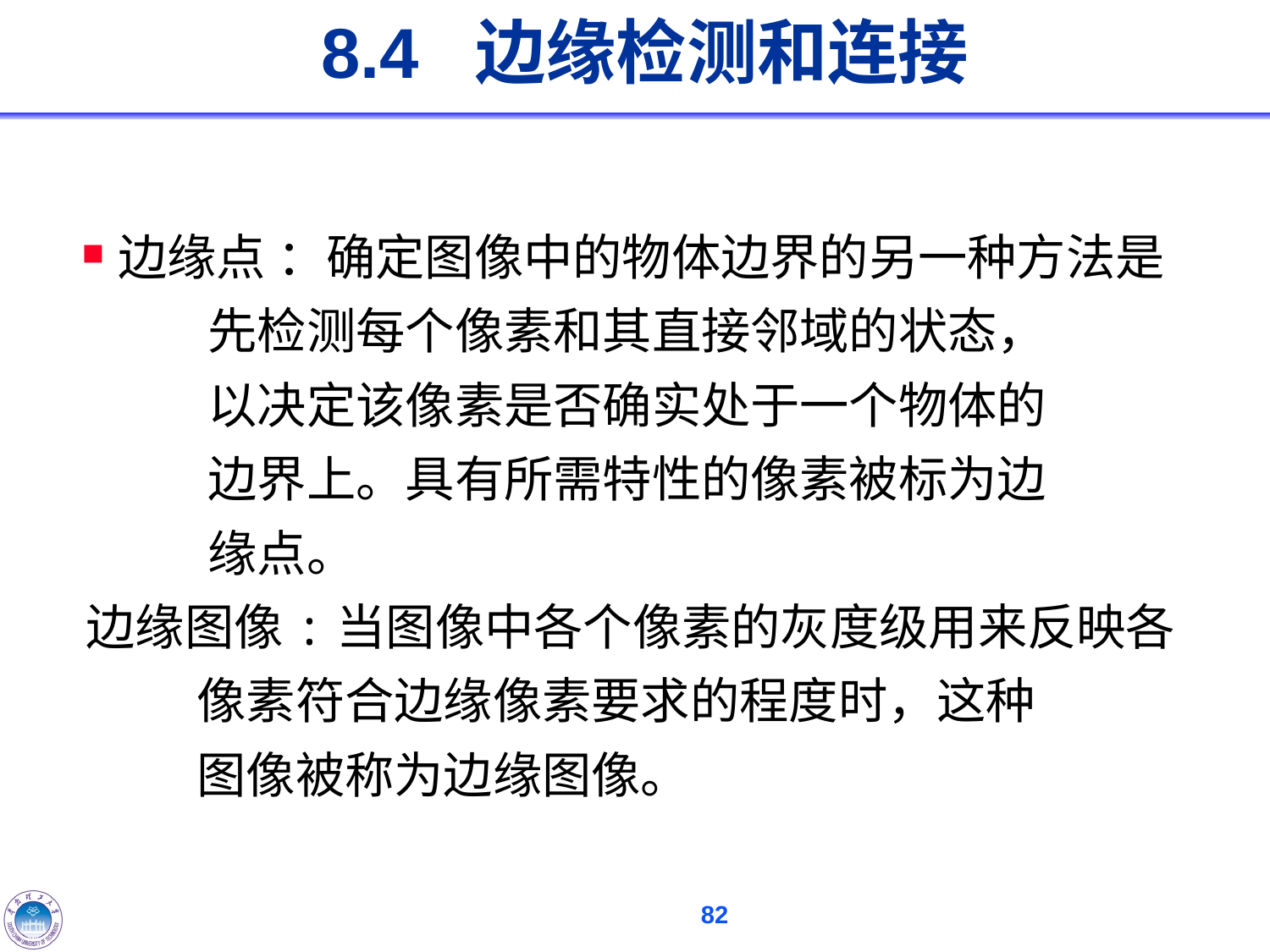

# 8.4  边缘检测和连接
边缘点 ：确定图像中的物体边界的另一种方法是
          先检测每个像素和其直接邻域的状态，
          以决定该像素是否确实处于一个物体的
          边界上。具有所需特性的像素被标为边
          缘点。
边缘图像:当图像中各个像素的灰度级用来反映各
         像素符合边缘像素要求的程度时，这种
         图像被称为边缘图像。